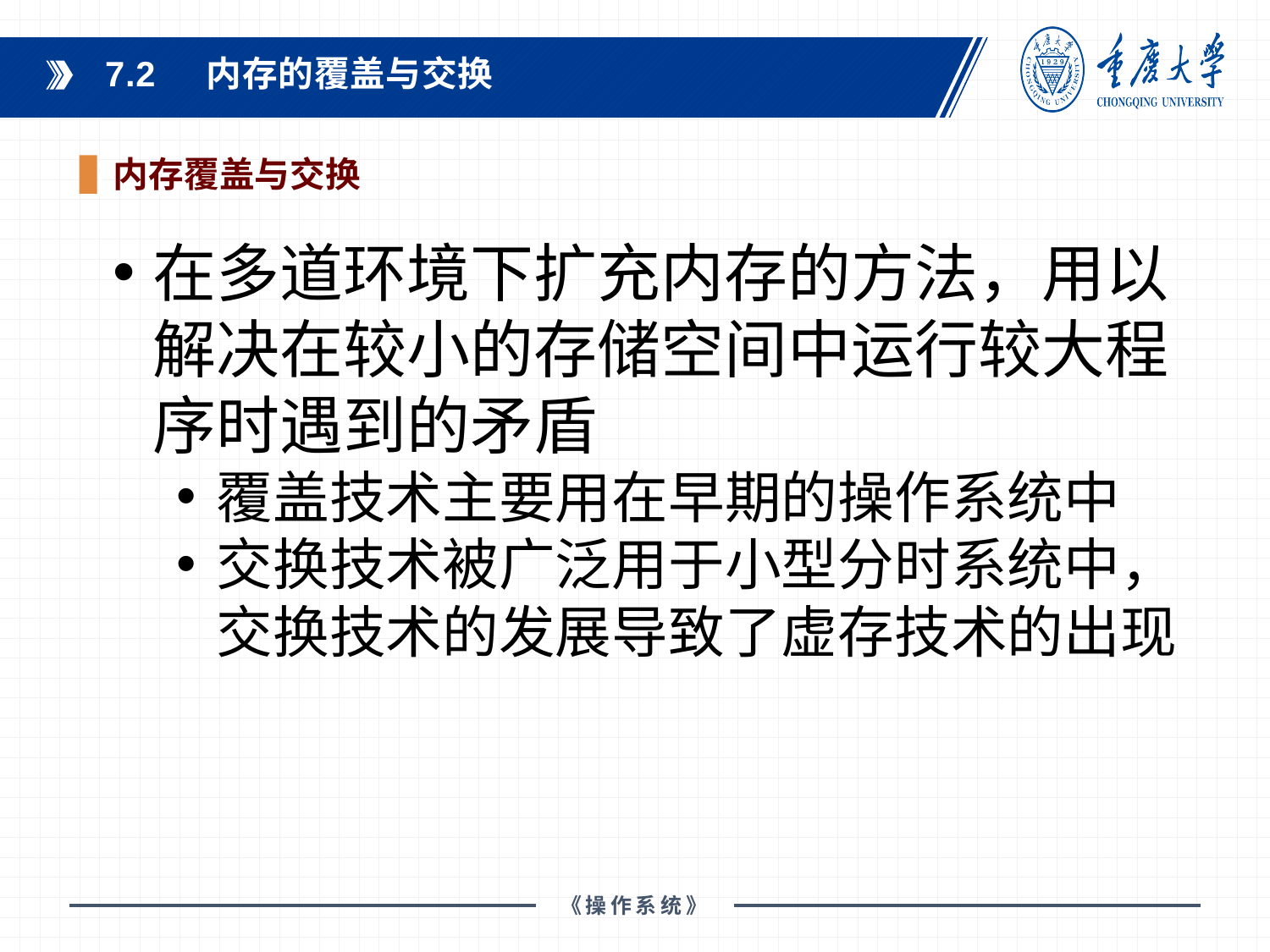

7.2    内存的覆盖与交换
内存覆盖与交换

课程教材：
在多道环境下扩充内存的方法，用以解决在较小的存储空间中运行较大程序时遇到的矛盾
覆盖技术主要用在早期的操作系统中
交换技术被广泛用于小型分时系统中，交换技术的发展导致了虚存技术的出现